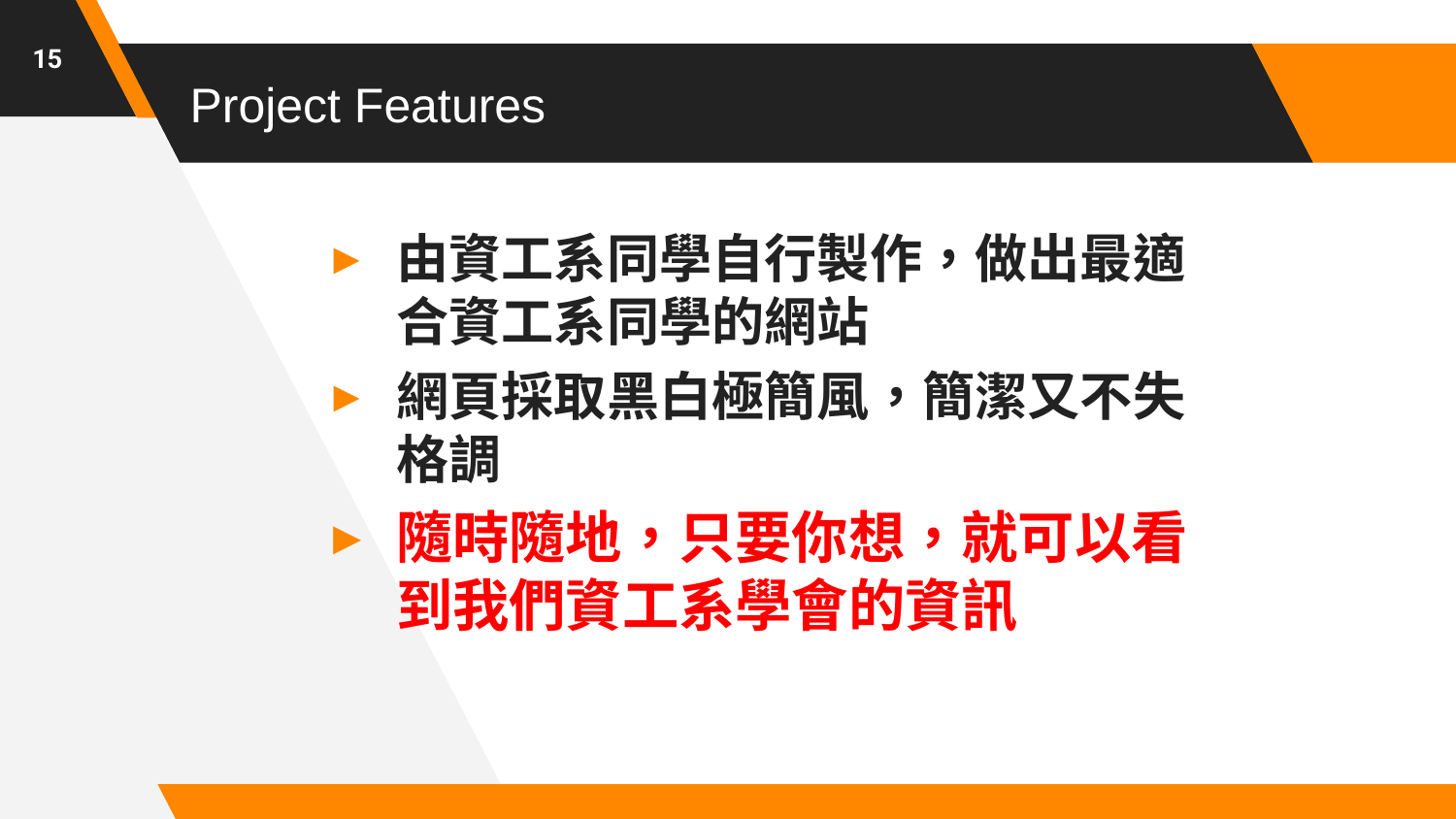

15
# Project Features
由資工系同學自行製作，做出最適合資工系同學的網站
網頁採取黑白極簡風，簡潔又不失格調
隨時隨地，只要你想，就可以看到我們資工系學會的資訊